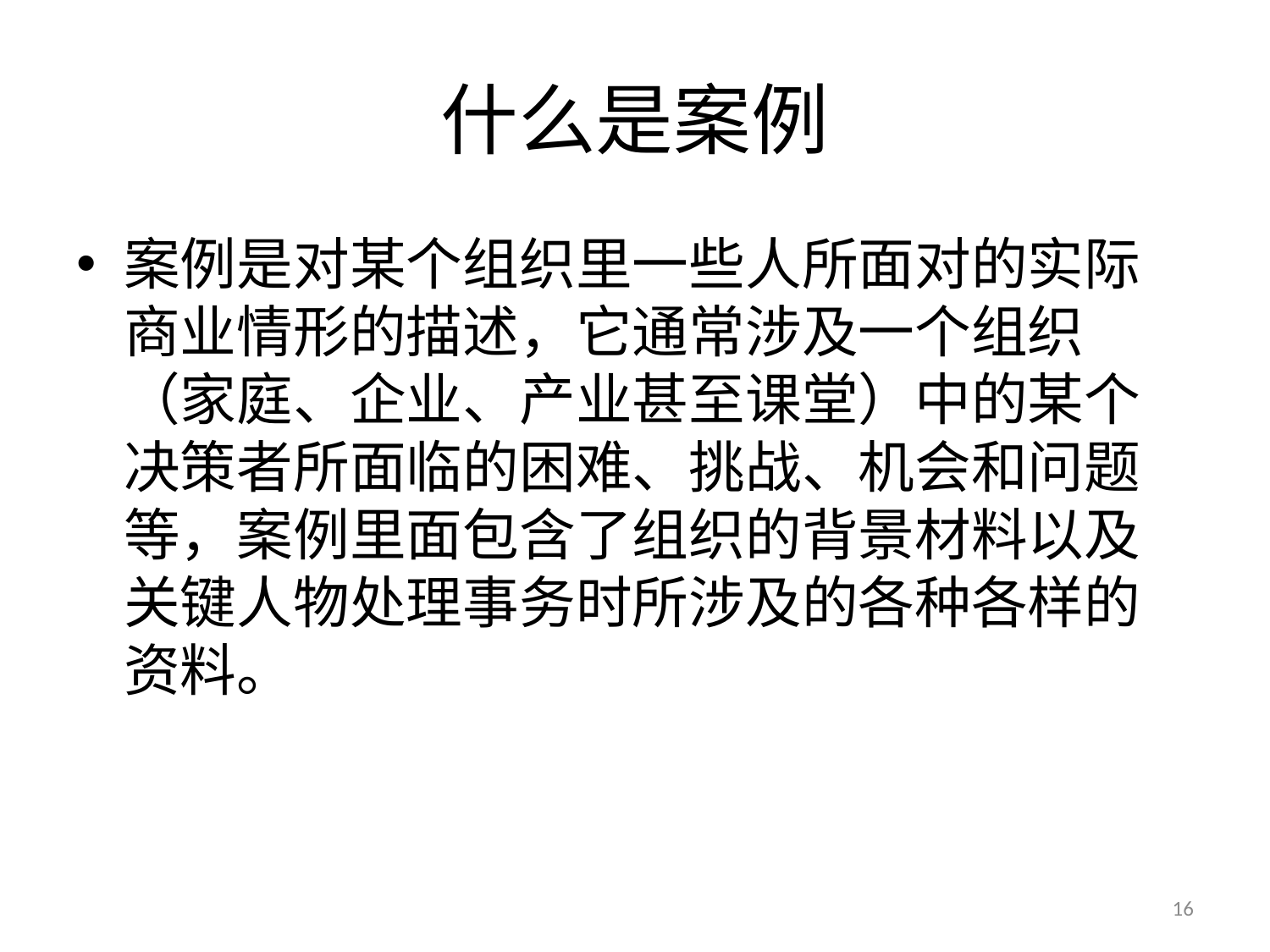

# 什么是案例
案例是对某个组织里一些人所面对的实际商业情形的描述，它通常涉及一个组织（家庭、企业、产业甚至课堂）中的某个决策者所面临的困难、挑战、机会和问题等，案例里面包含了组织的背景材料以及关键人物处理事务时所涉及的各种各样的资料。
16